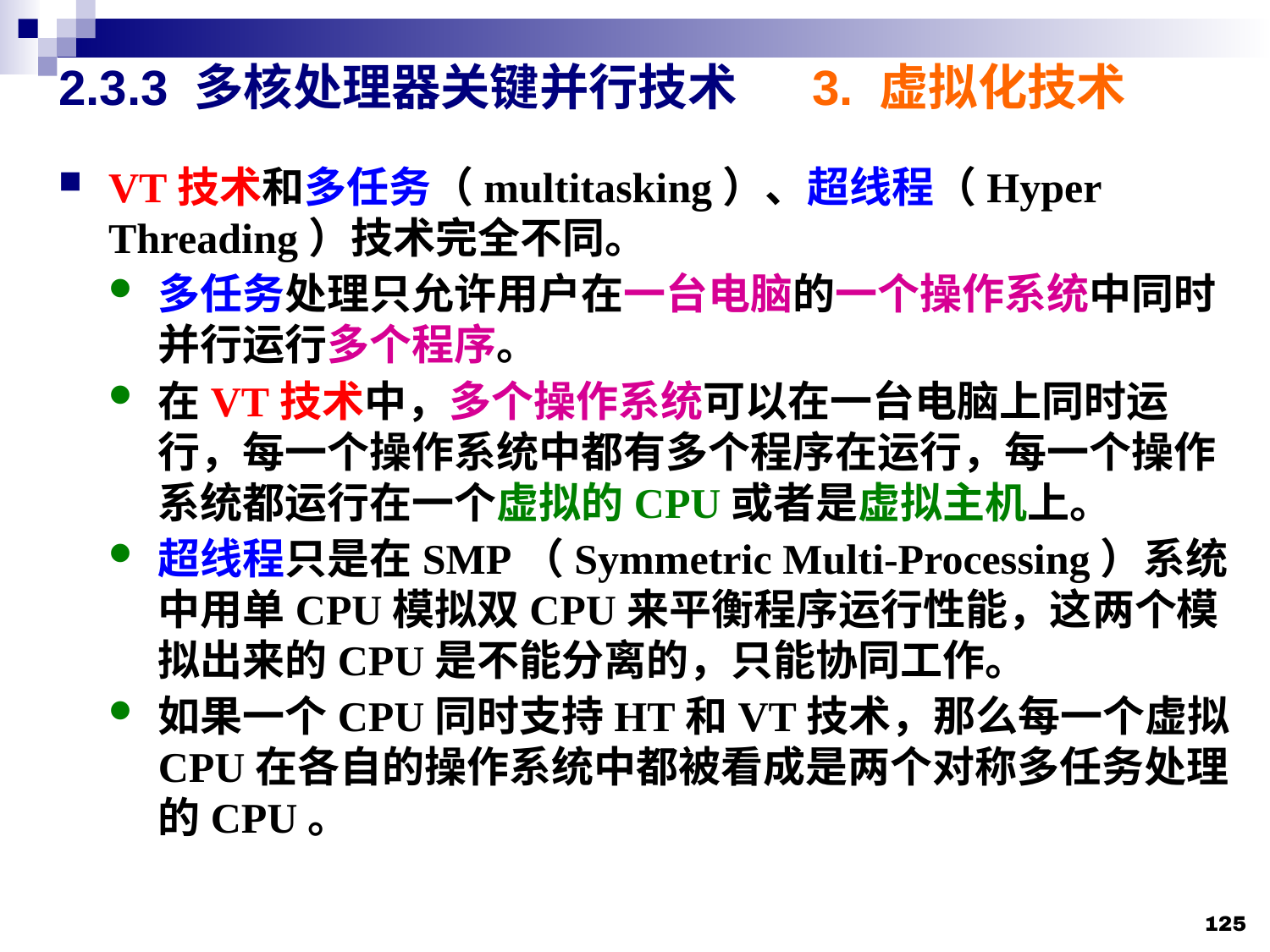

# 2.3.3 多核处理器关键并行技术
3. 虚拟化技术
VT技术和多任务（multitasking）、超线程（Hyper Threading）技术完全不同。
多任务处理只允许用户在一台电脑的一个操作系统中同时并行运行多个程序。
在VT技术中，多个操作系统可以在一台电脑上同时运行，每一个操作系统中都有多个程序在运行，每一个操作系统都运行在一个虚拟的CPU或者是虚拟主机上。
超线程只是在SMP（Symmetric Multi-Processing）系统中用单CPU模拟双CPU来平衡程序运行性能，这两个模拟出来的CPU是不能分离的，只能协同工作。
如果一个CPU同时支持HT和VT技术，那么每一个虚拟CPU在各自的操作系统中都被看成是两个对称多任务处理的CPU。
125